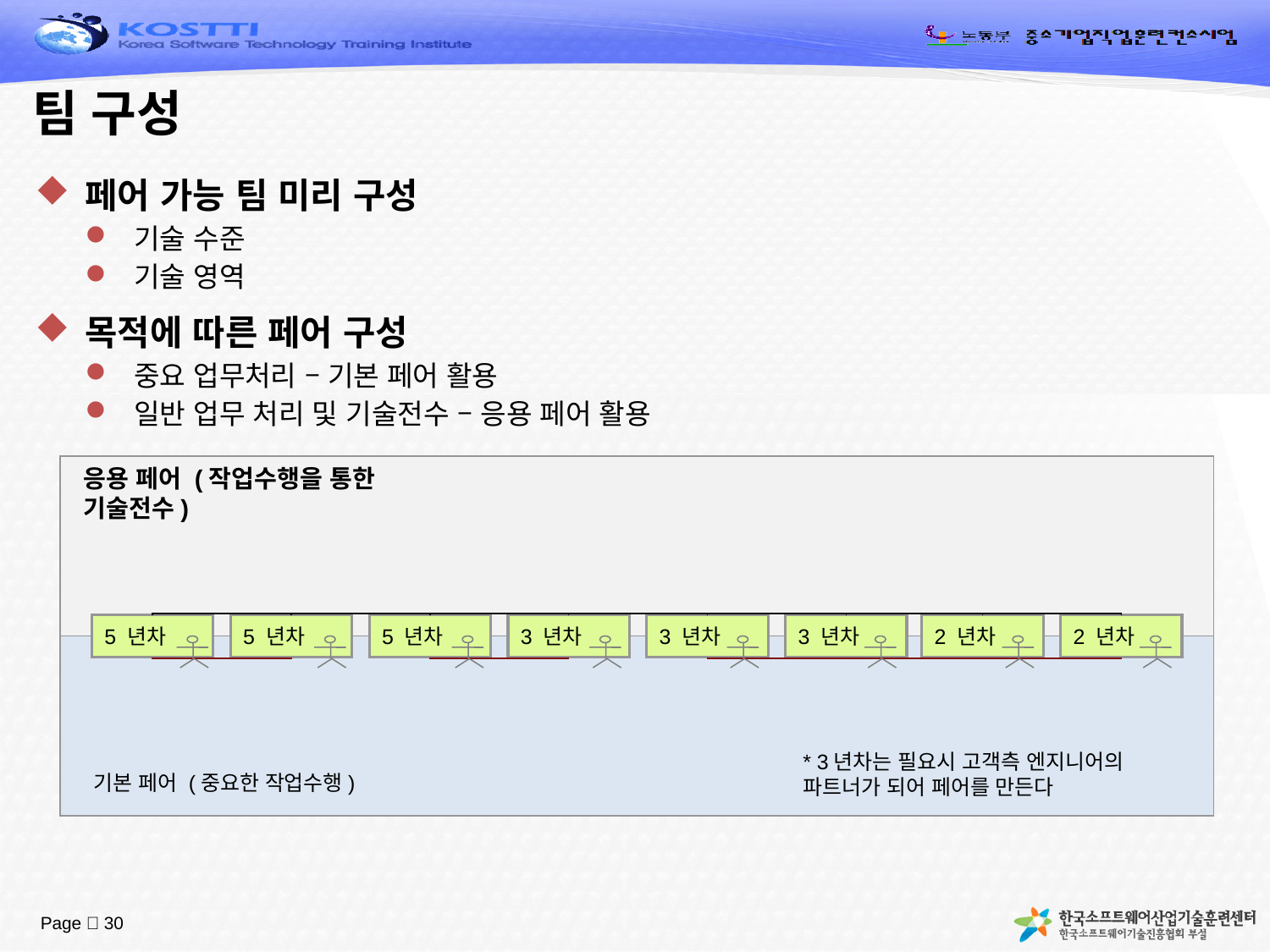

# 팀 구성
페어 가능 팀 미리 구성
기술 수준
기술 영역
목적에 따른 페어 구성
중요 업무처리 – 기본 페어 활용
일반 업무 처리 및 기술전수 – 응용 페어 활용

응용 페어 (작업수행을 통한 기술전수)
5 년차
5 년차
5 년차
3 년차
3 년차
3 년차
2 년차
2 년차

* 3년차는 필요시 고객측 엔지니어의 파트너가 되어 페어를 만든다
기본 페어 (중요한 작업수행)